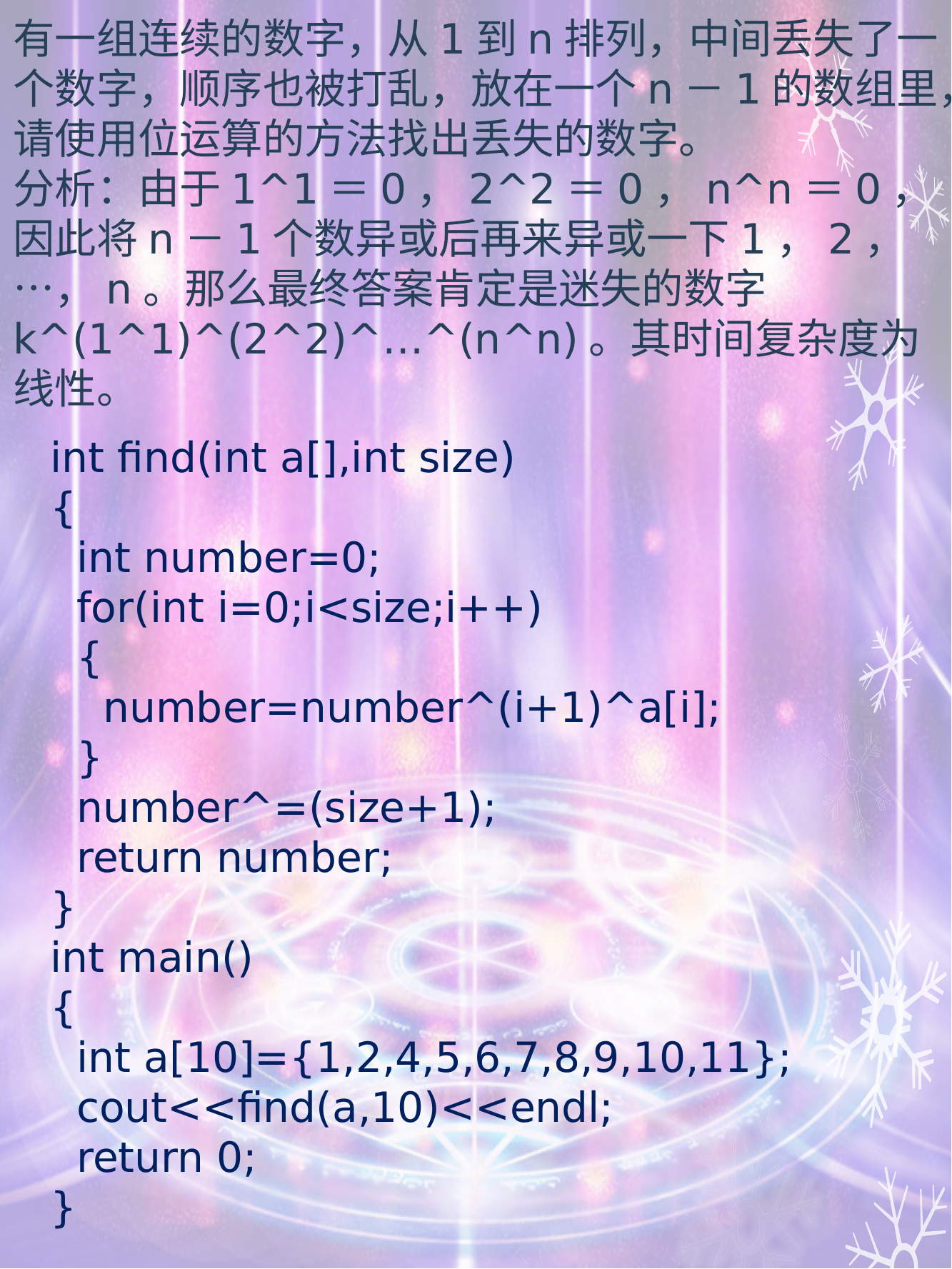

有一组连续的数字，从1到n排列，中间丢失了一个数字，顺序也被打乱，放在一个n－1的数组里，请使用位运算的方法找出丢失的数字。
分析：由于1^1＝0，2^2＝0，n^n＝0，因此将n－1个数异或后再来异或一下1，2，…，n。那么最终答案肯定是迷失的数字k^(1^1)^(2^2)^…^(n^n)。其时间复杂度为线性。
int find(int a[],int size)
{
  int number=0;
  for(int i=0;i<size;i++)
  {
    number=number^(i+1)^a[i];
  }
  number^=(size+1);
  return number;
}
int main()
{
  int a[10]={1,2,4,5,6,7,8,9,10,11};
  cout<<find(a,10)<<endl;
  return 0;
}